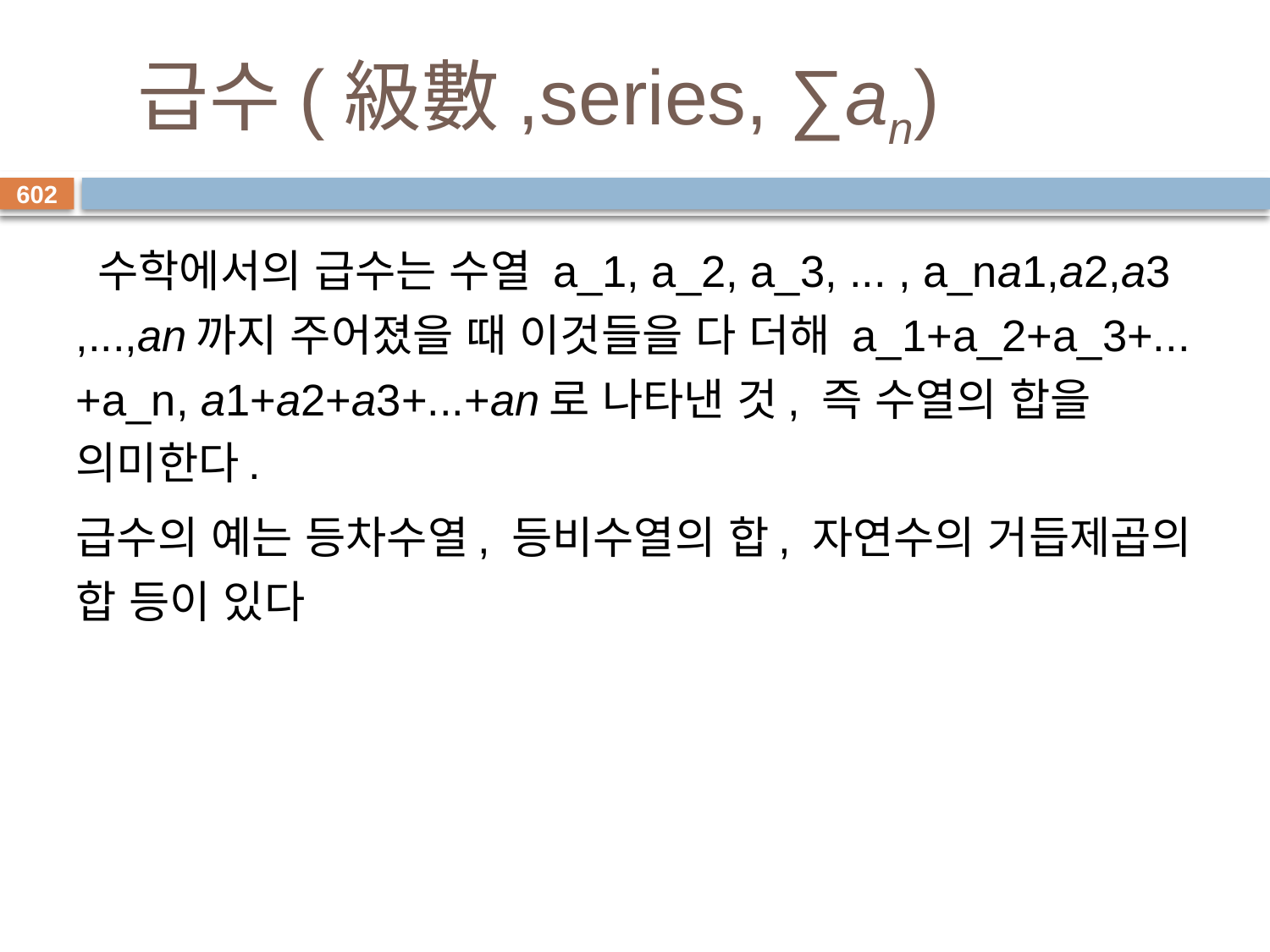

# 급수(級數,series, ∑an)
602
 수학에서의 급수는 수열 a_1, a_2, a_3, ... , a_na​1​​,a​2​​,a​3​​,...,a​n​​까지 주어졌을 때 이것들을 다 더해 a_1+a_2+a_3+...+a_n, a​1​​+a​2​​+a​3​​+...+a​n​​로 나타낸 것, 즉 수열의 합을 의미한다.
급수의 예는 등차수열, 등비수열의 합, 자연수의 거듭제곱의 합 등이 있다